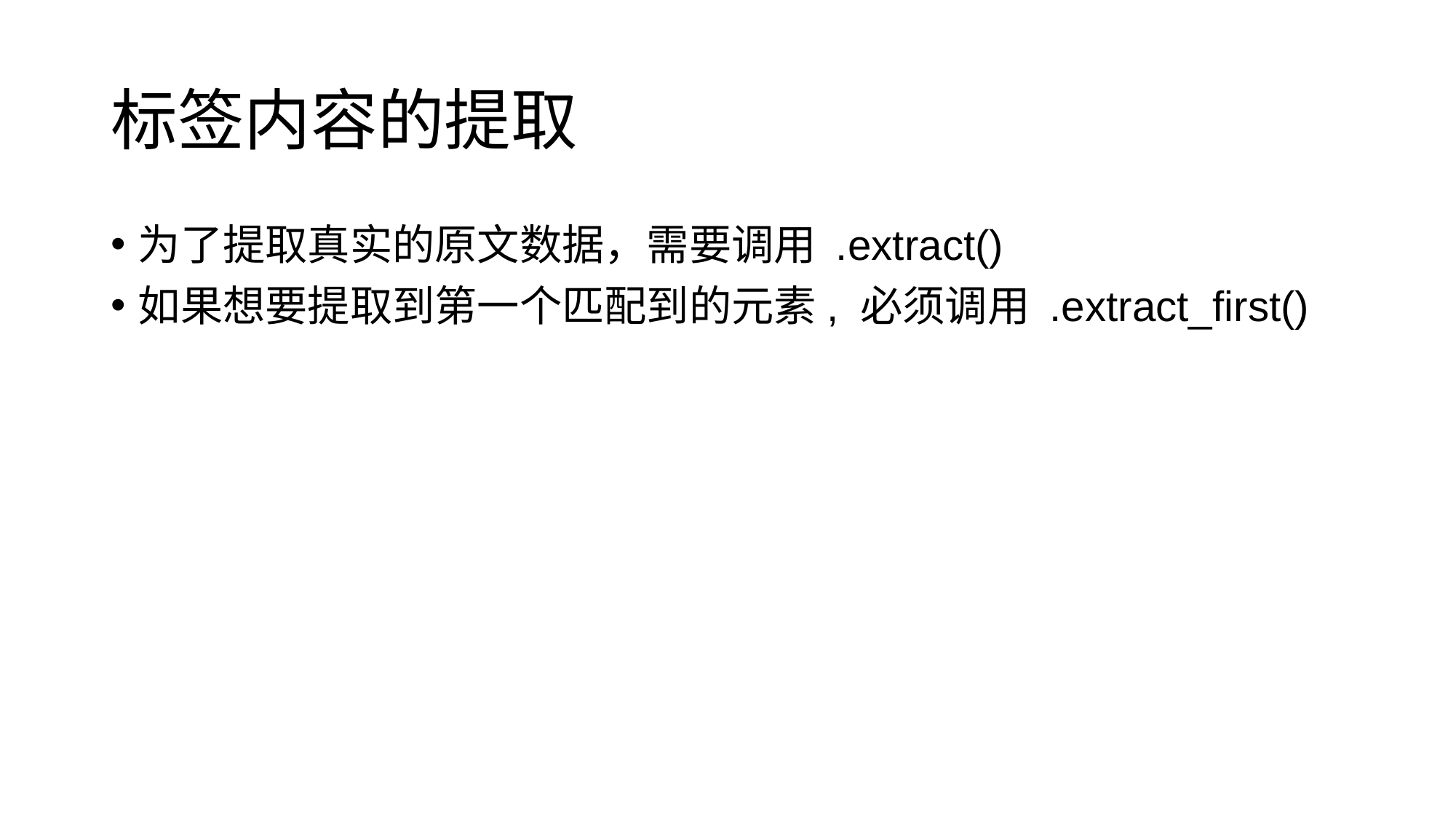

# 标签内容的提取
为了提取真实的原文数据，需要调用 .extract()
如果想要提取到第一个匹配到的元素, 必须调用 .extract_first()